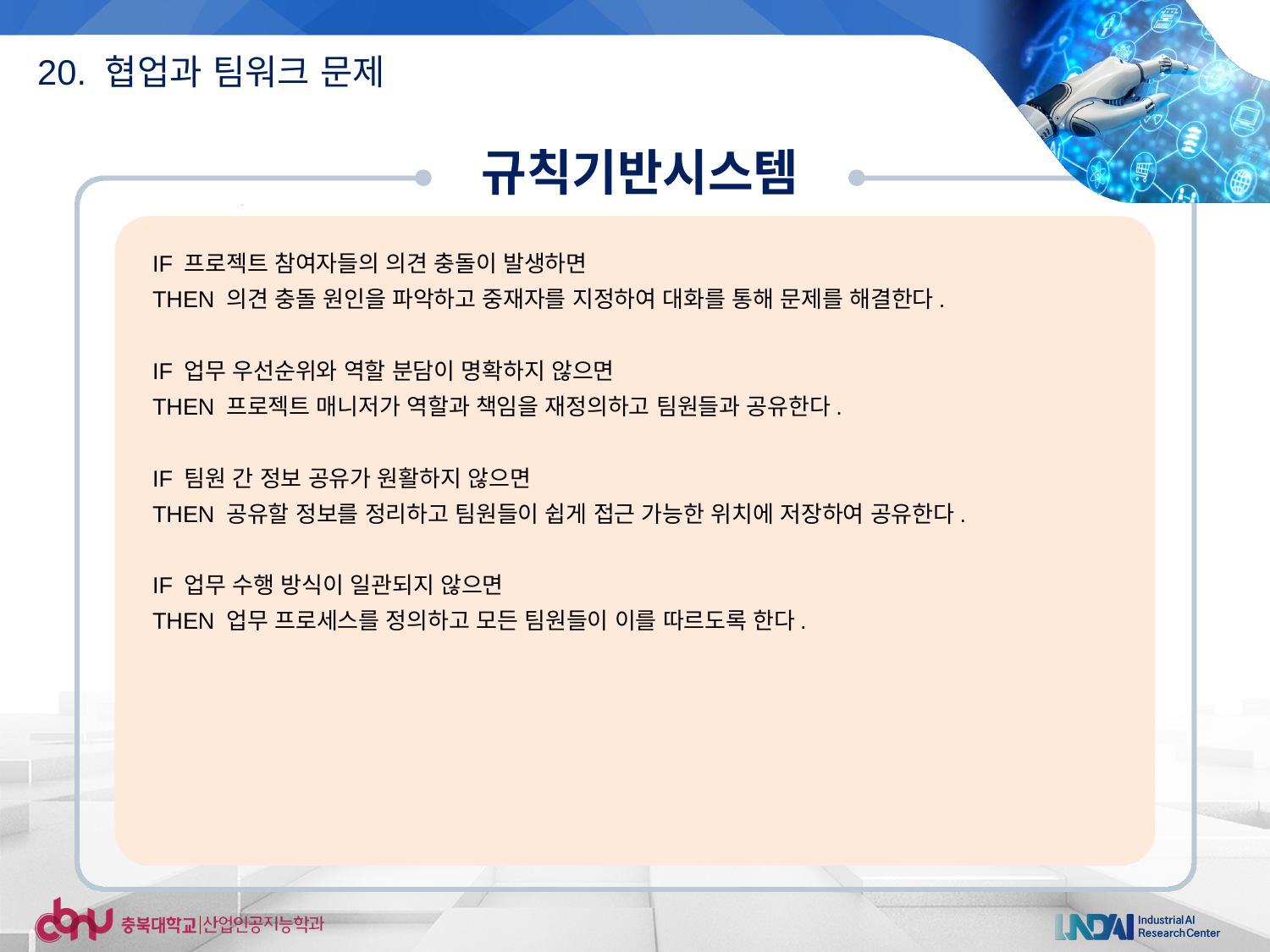

20. 협업과 팀워크 문제
규칙기반시스템

IF 프로젝트 참여자들의 의견 충돌이 발생하면
THEN 의견 충돌 원인을 파악하고 중재자를 지정하여 대화를 통해 문제를 해결한다.

IF 업무 우선순위와 역할 분담이 명확하지 않으면
THEN 프로젝트 매니저가 역할과 책임을 재정의하고 팀원들과 공유한다.

IF 팀원 간 정보 공유가 원활하지 않으면
THEN 공유할 정보를 정리하고 팀원들이 쉽게 접근 가능한 위치에 저장하여 공유한다.

IF 업무 수행 방식이 일관되지 않으면
THEN 업무 프로세스를 정의하고 모든 팀원들이 이를 따르도록 한다.